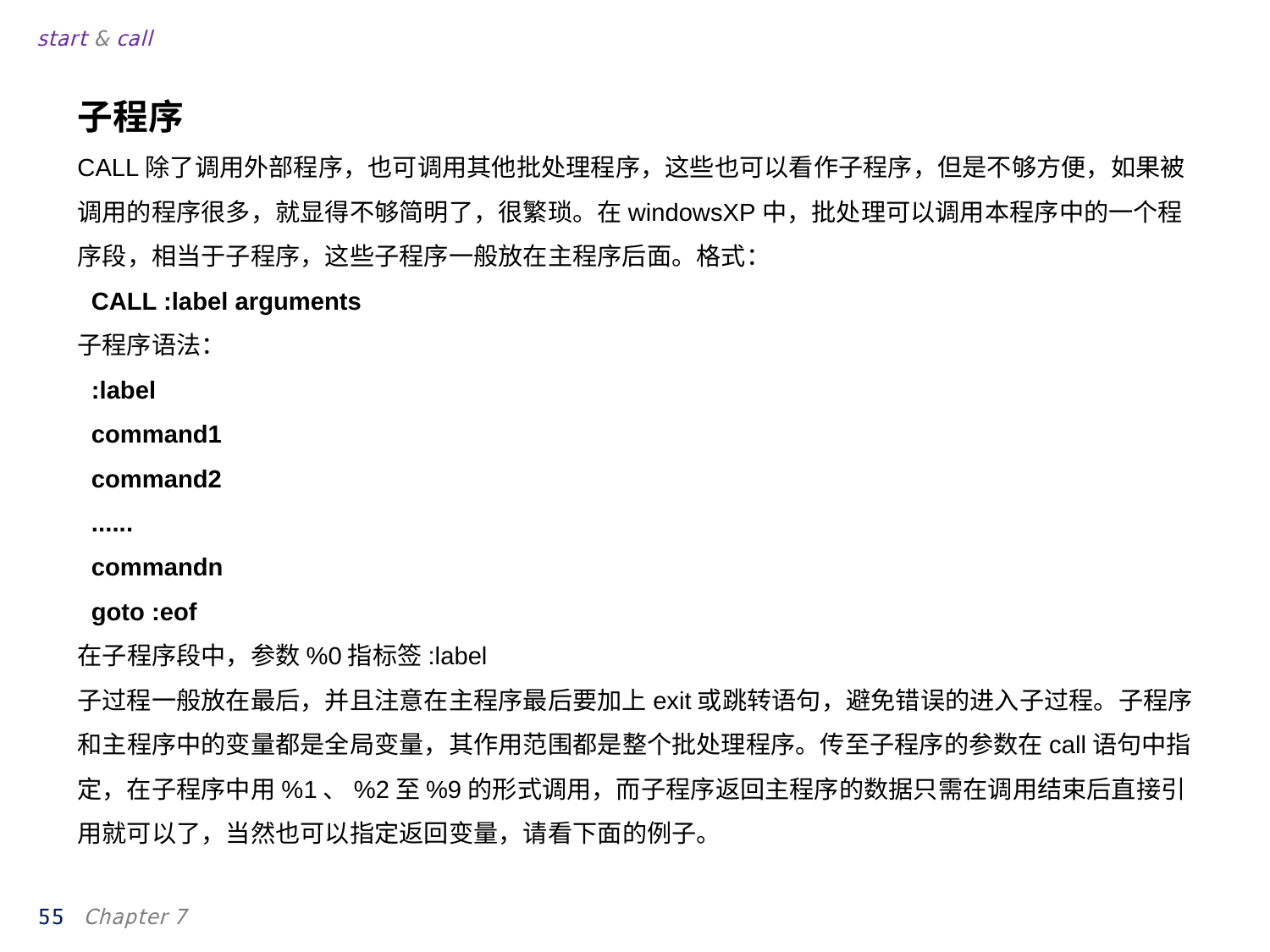

start & call
子程序
CALL除了调用外部程序，也可调用其他批处理程序，这些也可以看作子程序，但是不够方便，如果被调用的程序很多，就显得不够简明了，很繁琐。在windowsXP中，批处理可以调用本程序中的一个程序段，相当于子程序，这些子程序一般放在主程序后面。格式：
  CALL :label arguments
子程序语法：
  :label
  command1
  command2
  ......
  commandn
  goto :eof
在子程序段中，参数%0指标签:label
子过程一般放在最后，并且注意在主程序最后要加上exit或跳转语句，避免错误的进入子过程。子程序和主程序中的变量都是全局变量，其作用范围都是整个批处理程序。传至子程序的参数在call语句中指定，在子程序中用%1、%2至%9的形式调用，而子程序返回主程序的数据只需在调用结束后直接引用就可以了，当然也可以指定返回变量，请看下面的例子。
55   Chapter 7